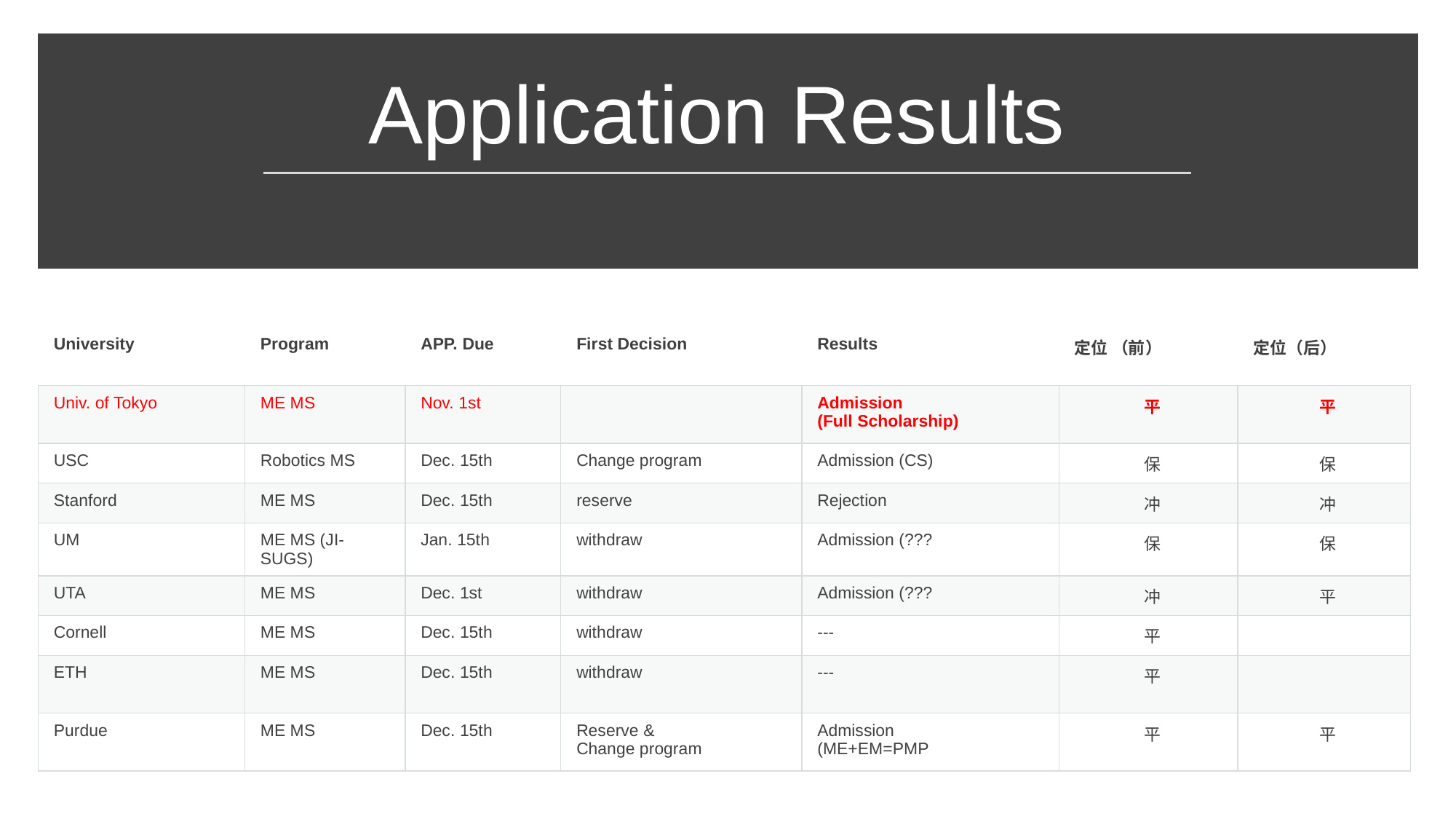

# Application Results
| University | Program | APP. Due | First Decision | Results | 定位 （前） | 定位（后） |
| --- | --- | --- | --- | --- | --- | --- |
| Univ. of Tokyo | ME MS | Nov. 1st |  | Admission (Full Scholarship) | 平 | 平 |
| USC | Robotics MS | Dec. 15th | Change program | Admission (CS) | 保 | 保 |
| Stanford | ME MS | Dec. 15th | reserve | Rejection | 冲 | 冲 |
| UM | ME MS (JI-SUGS) | Jan. 15th | withdraw | Admission (??? | 保 | 保 |
| UTA | ME MS | Dec. 1st | withdraw | Admission (??? | 冲 | 平 |
| Cornell | ME MS | Dec. 15th | withdraw | --- | 平 |  |
| ETH | ME MS | Dec. 15th | withdraw | --- | 平 |  |
| Purdue | ME MS | Dec. 15th | Reserve & Change program | Admission (ME+EM=PMP | 平 | 平 |